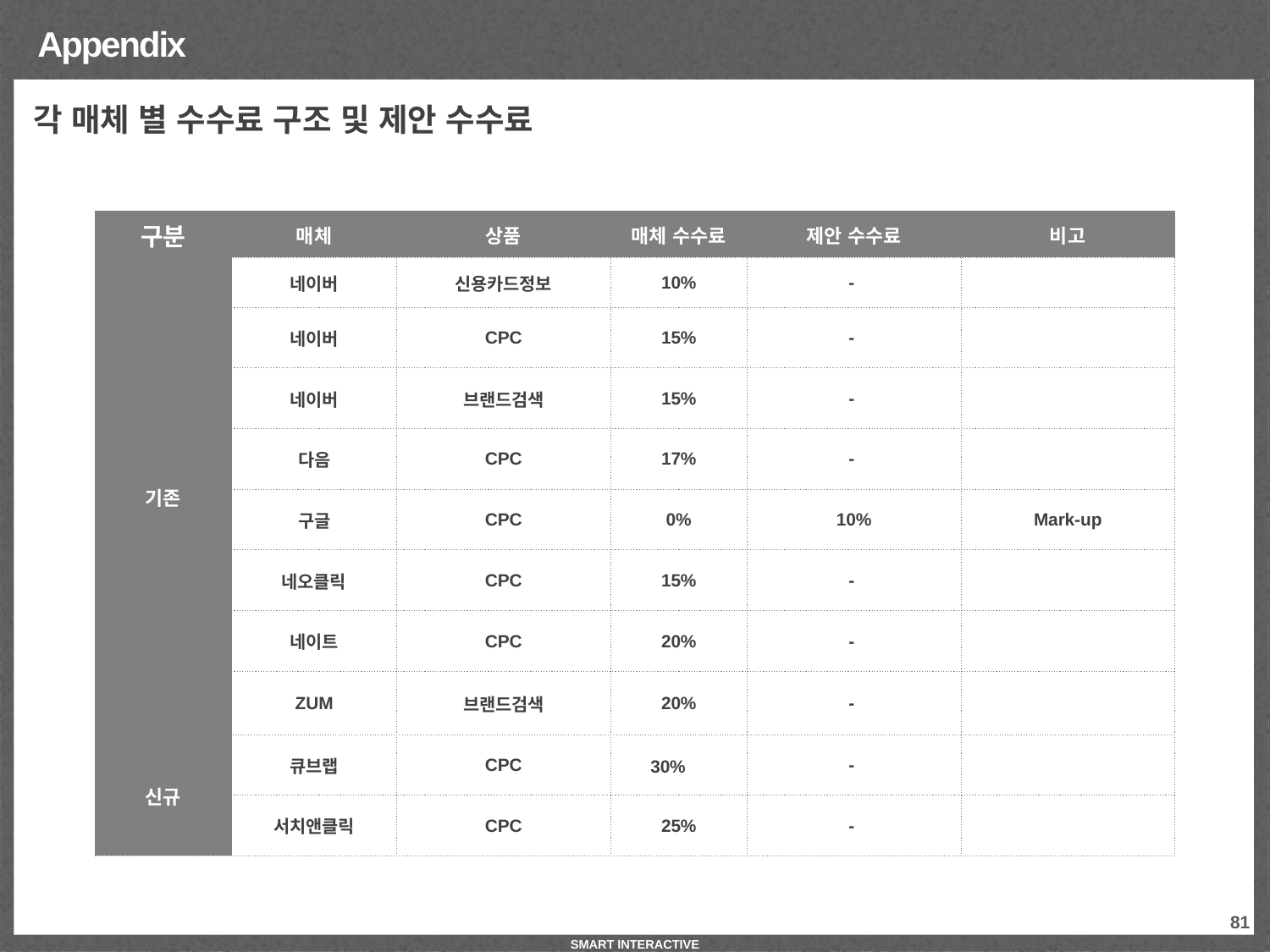

Appendix
각 매체 별 수수료 구조 및 제안 수수료
| 구분 | 매체 | 상품 | 매체 수수료 | 제안 수수료 | 비고 |
| --- | --- | --- | --- | --- | --- |
| 기존 | 네이버 | 신용카드정보 | 10% | - |  |
|  | 네이버 | CPC | 15% | - |  |
|  | 네이버 | 브랜드검색 | 15% | - |  |
|  | 다음 | CPC | 17% | - |  |
|  | 구글 | CPC | 0% | 10% | Mark-up |
|  | 네오클릭 | CPC | 15% | - |  |
|  | 네이트 | CPC | 20% | - |  |
|  | ZUM | 브랜드검색 | 20% | - |  |
| 신규 | 큐브랩 | CPC | 30% | - |  |
|  | 서치앤클릭 | CPC | 25% | - |  |